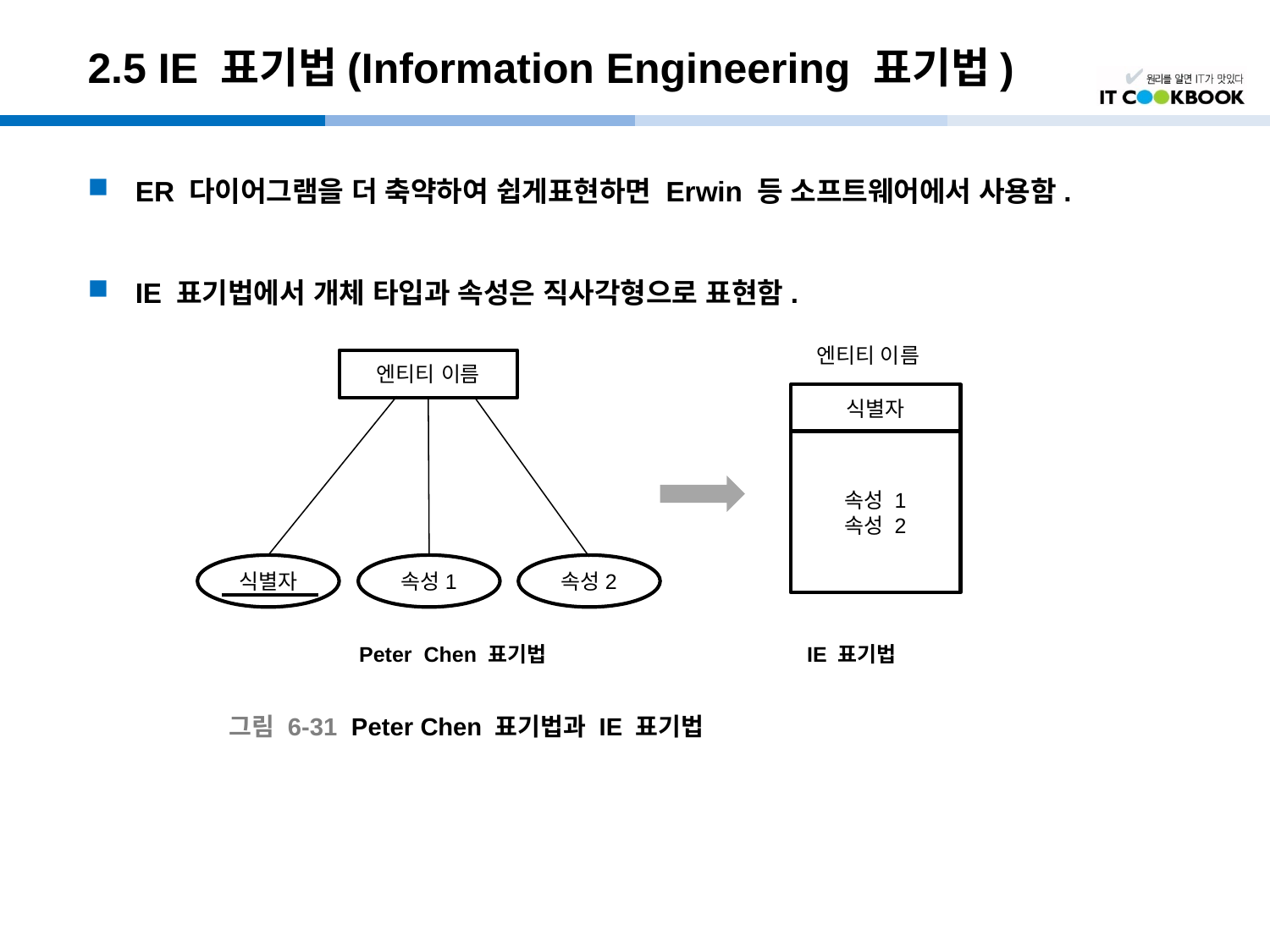

# 2.5 IE 표기법(Information Engineering 표기법)
ER 다이어그램을 더 축약하여 쉽게표현하면 Erwin 등 소프트웨어에서 사용함.

IE 표기법에서 개체 타입과 속성은 직사각형으로 표현함.
엔티티 이름
엔티티 이름
식별자
속성 1
속성 2
식별자
속성1
속성2
Peter  Chen 표기법
IE 표기법

그림 6-31  Peter Chen 표기법과 IE 표기법